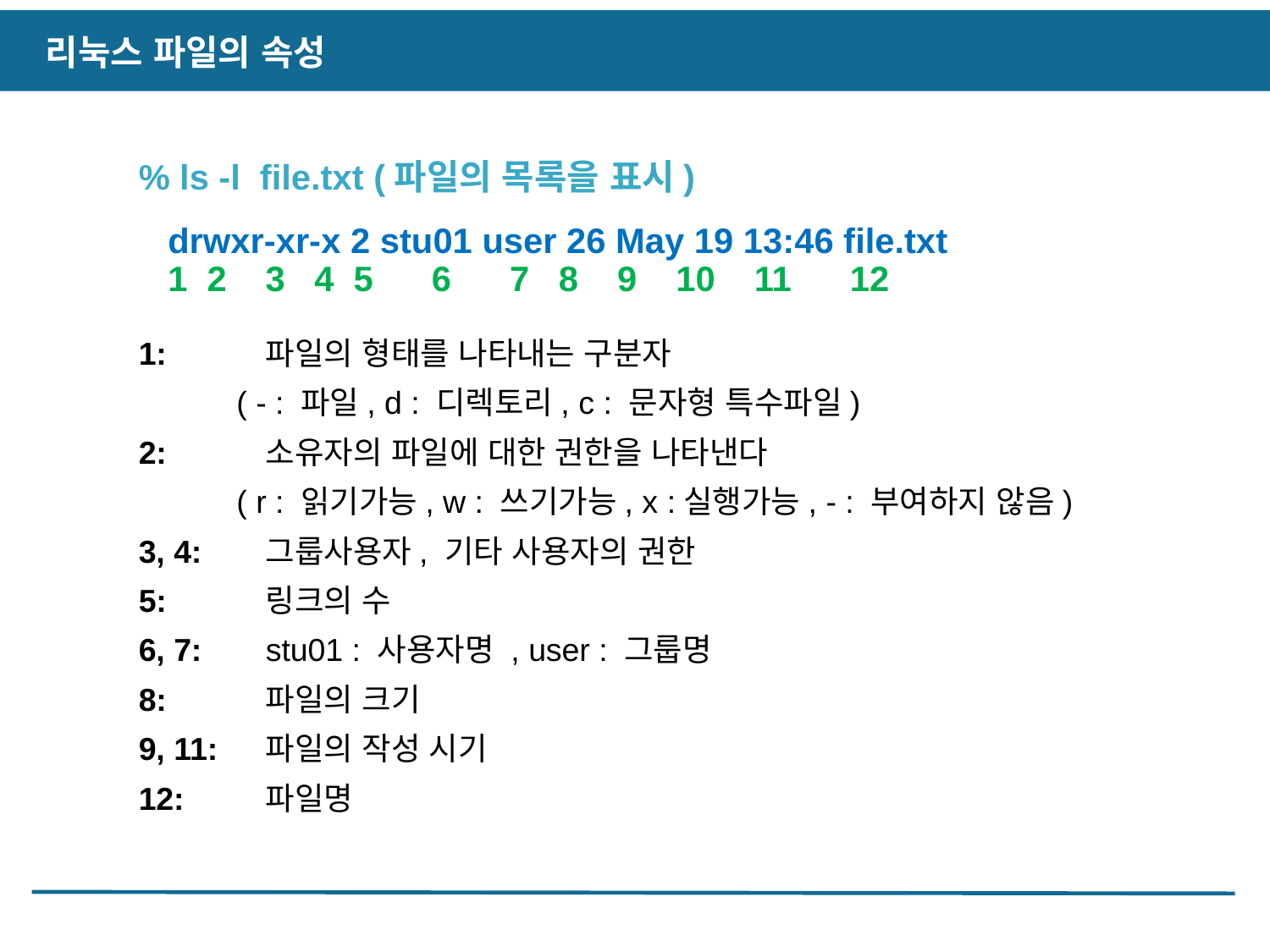

리눅스 파일의 속성
% ls -l  file.txt (파일의 목록을 표시)
   drwxr-xr-x 2 stu01 user 26 May 19 13:46 file.txt
   1  2    3   4  5      6      7   8    9    10    11      12

1:	파일의 형태를 나타내는 구분자
           ( - : 파일, d : 디렉토리, c : 문자형 특수파일)
2:	소유자의 파일에 대한 권한을 나타낸다
           ( r : 읽기가능, w : 쓰기가능, x :실행가능, - : 부여하지 않음)
3, 4:	그룹사용자, 기타 사용자의 권한
5:	링크의 수
6, 7:	stu01 : 사용자명 , user : 그룹명
8:	파일의 크기
9, 11:	파일의 작성 시기
12:	파일명